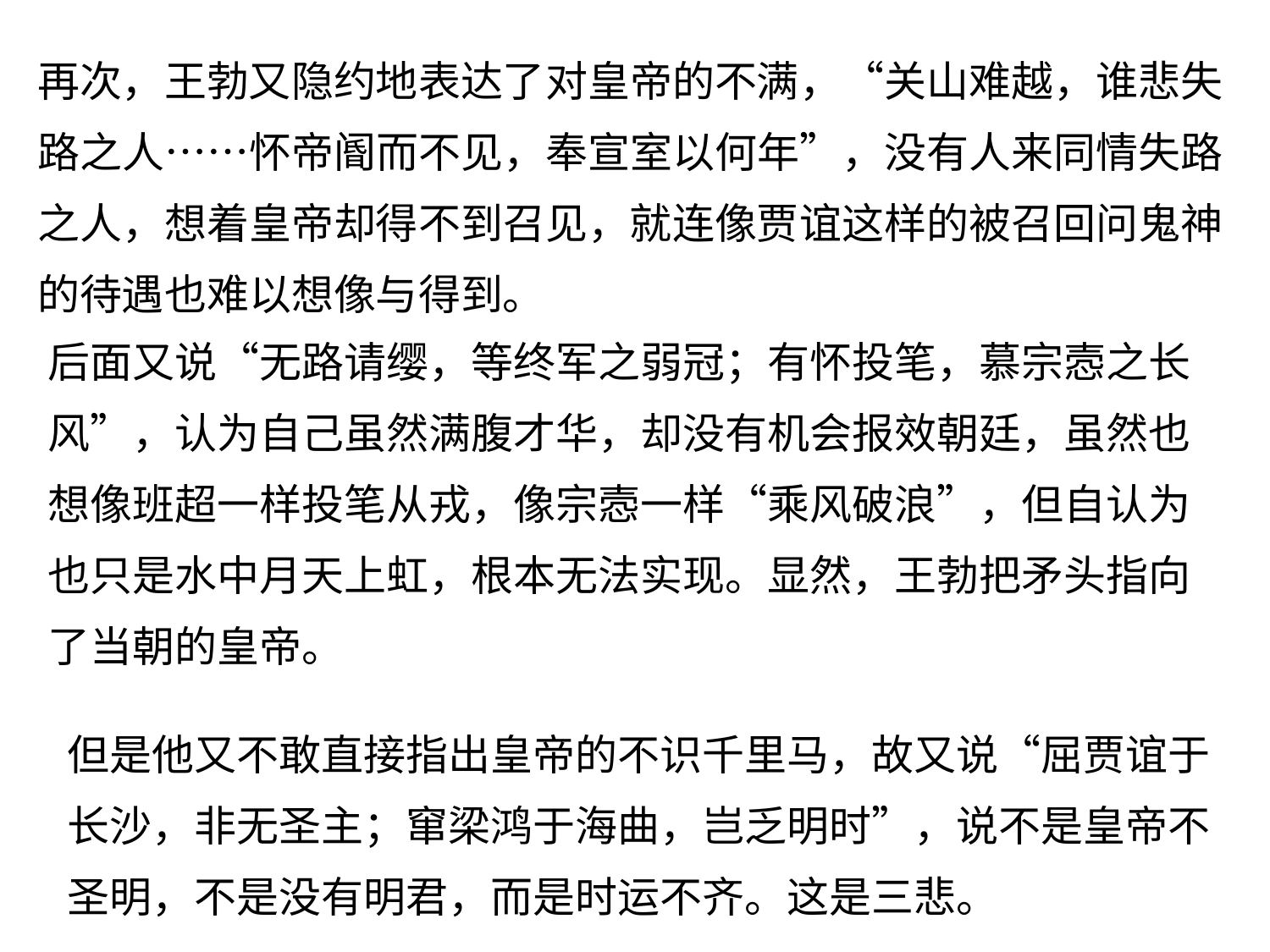

再次，王勃又隐约地表达了对皇帝的不满，“关山难越，谁悲失路之人……怀帝阍而不见，奉宣室以何年”，没有人来同情失路之人，想着皇帝却得不到召见，就连像贾谊这样的被召回问鬼神的待遇也难以想像与得到。

后面又说“无路请缨，等终军之弱冠；有怀投笔，慕宗悫之长风”，认为自己虽然满腹才华，却没有机会报效朝廷，虽然也想像班超一样投笔从戎，像宗悫一样“乘风破浪”，但自认为也只是水中月天上虹，根本无法实现。显然，王勃把矛头指向了当朝的皇帝。
但是他又不敢直接指出皇帝的不识千里马，故又说“屈贾谊于长沙，非无圣主；窜梁鸿于海曲，岂乏明时”，说不是皇帝不圣明，不是没有明君，而是时运不齐。这是三悲。